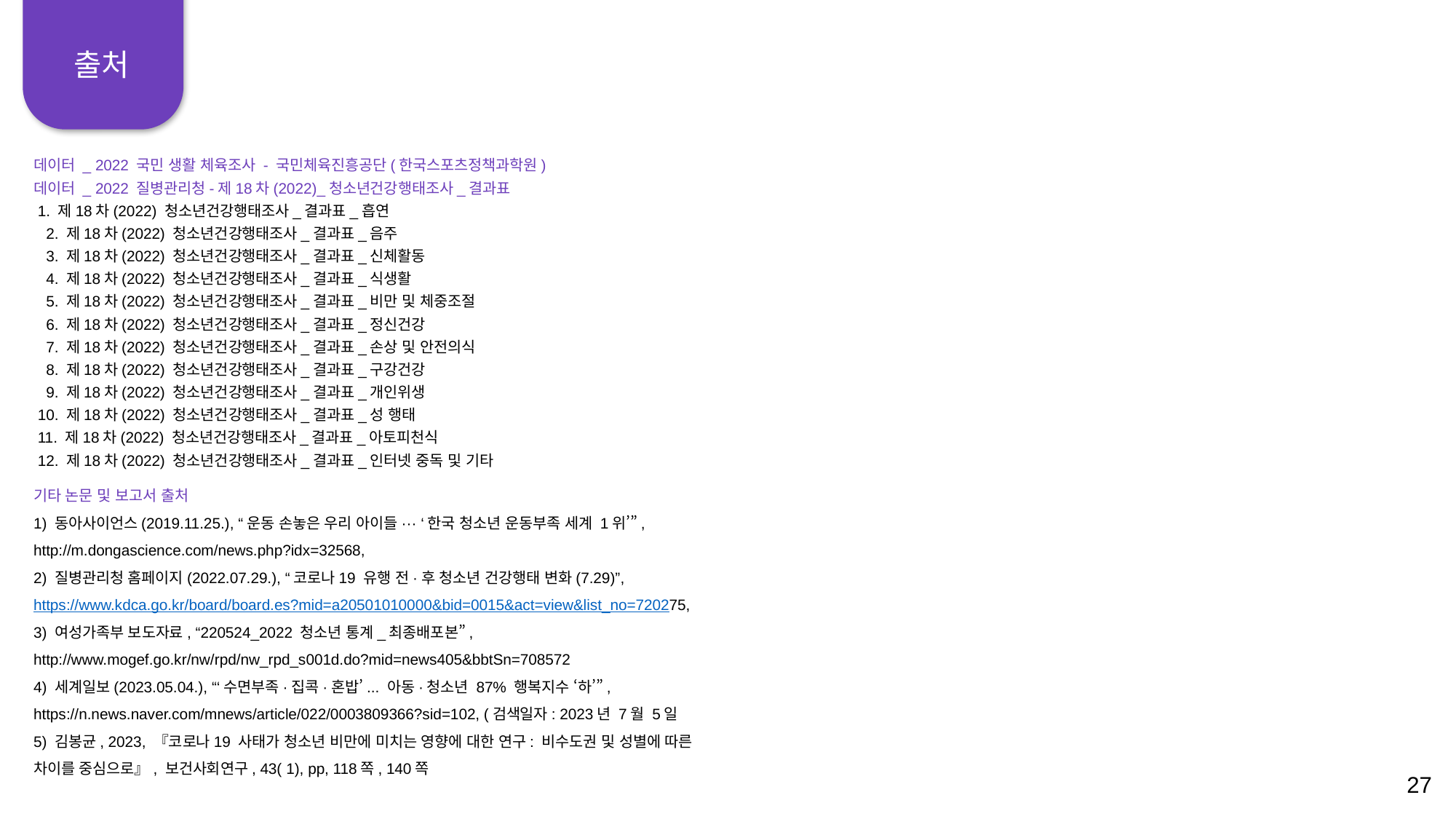

출처
데이터 _ 2022 국민 생활 체육조사 - 국민체육진흥공단(한국스포츠정책과학원)
데이터 _ 2022 질병관리청-제18차(2022)_청소년건강행태조사_결과표
 1. 제18차(2022) 청소년건강행태조사_결과표_흡연
   2. 제18차(2022) 청소년건강행태조사_결과표_음주
   3. 제18차(2022) 청소년건강행태조사_결과표_신체활동
   4. 제18차(2022) 청소년건강행태조사_결과표_식생활
   5. 제18차(2022) 청소년건강행태조사_결과표_비만 및 체중조절
   6. 제18차(2022) 청소년건강행태조사_결과표_정신건강
   7. 제18차(2022) 청소년건강행태조사_결과표_손상 및 안전의식
   8. 제18차(2022) 청소년건강행태조사_결과표_구강건강
   9. 제18차(2022) 청소년건강행태조사_결과표_개인위생
 10. 제18차(2022) 청소년건강행태조사_결과표_성 행태
 11. 제18차(2022) 청소년건강행태조사_결과표_아토피천식
 12. 제18차(2022) 청소년건강행태조사_결과표_인터넷 중독 및 기타
기타 논문 및 보고서 출처
1) 동아사이언스(2019.11.25.), “운동 손놓은 우리 아이들··· ‘한국 청소년 운동부족 세계 1위’”,
http://m.dongascience.com/news.php?idx=32568,
2) 질병관리청 홈페이지(2022.07.29.), “코로나19 유행 전·후 청소년 건강행태 변화(7.29)”,
https://www.kdca.go.kr/board/board.es?mid=a20501010000&bid=0015&act=view&list_no=720275,
3) 여성가족부 보도자료, “220524_2022 청소년 통계_최종배포본”,
http://www.mogef.go.kr/nw/rpd/nw_rpd_s001d.do?mid=news405&bbtSn=708572
4) 세계일보(2023.05.04.), “‘수면부족·집콕·혼밥’... 아동·청소년 87% 행복지수 ‘하’”,
https://n.news.naver.com/mnews/article/022/0003809366?sid=102, (검색일자: 2023년 7월 5일
5) 김봉균, 2023, 『코로나19 사태가 청소년 비만에 미치는 영향에 대한 연구: 비수도권 및 성별에 따른
차이를 중심으로』, 보건사회연구, 43( 1), pp, 118쪽, 140쪽
27